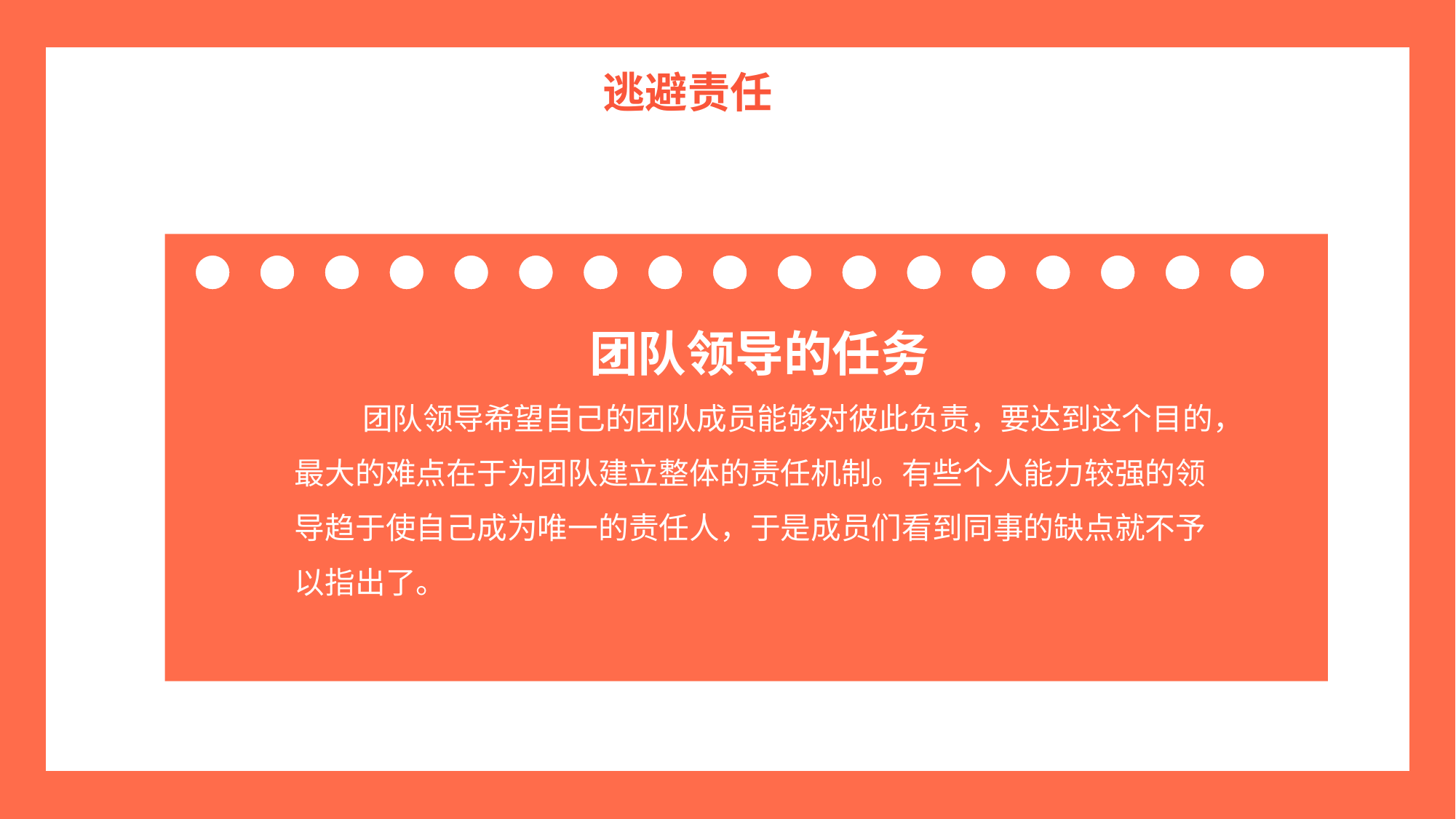

逃避责任

团队领导的任务
         团队领导希望自己的团队成员能够对彼此负责，要达到这个目的，最大的难点在于为团队建立整体的责任机制。有些个人能力较强的领导趋于使自己成为唯一的责任人，于是成员们看到同事的缺点就不予以指出了。